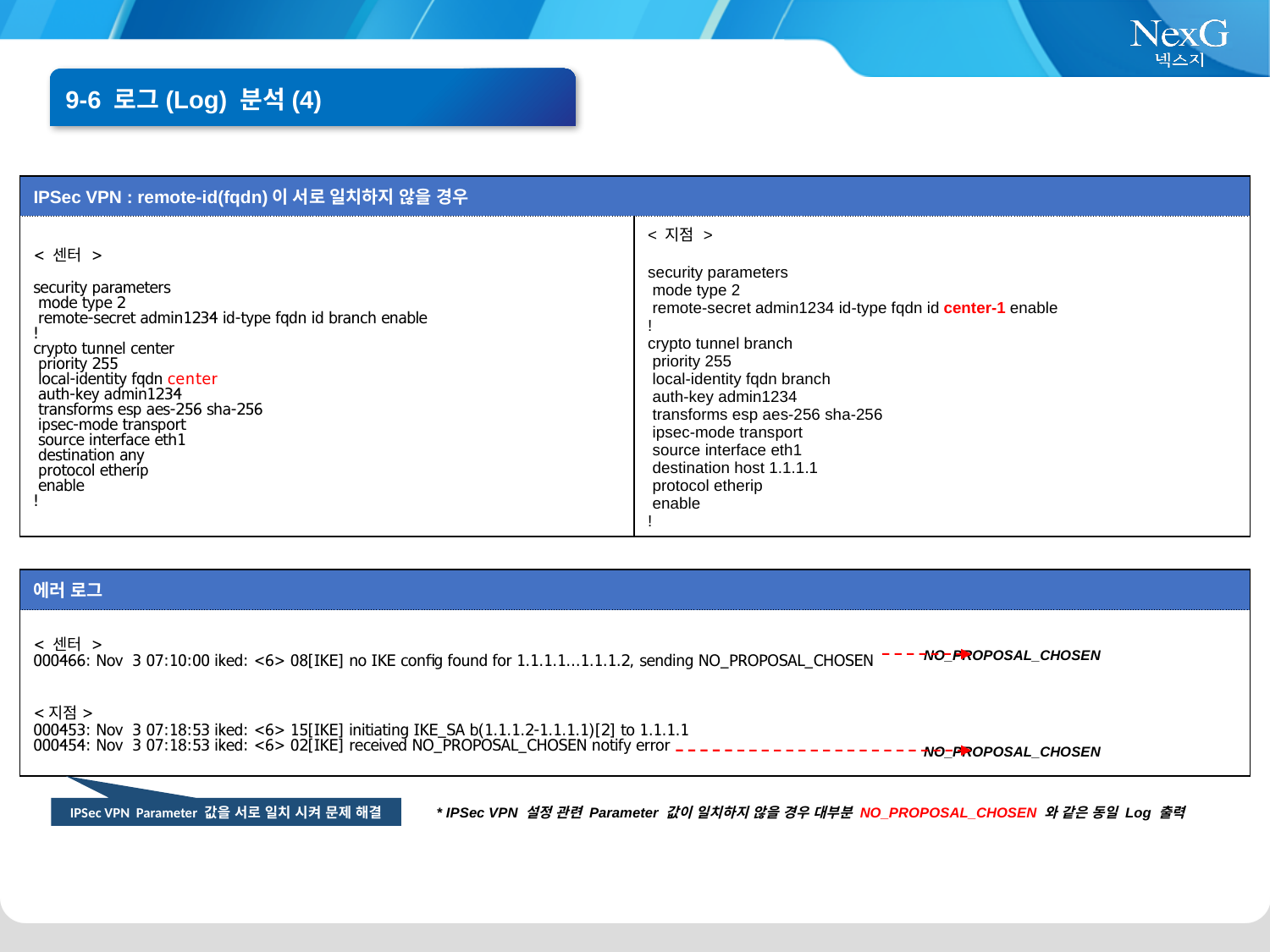

9-6 로그(Log) 분석(4)
| IPSec VPN : remote-id(fqdn)이 서로 일치하지 않을 경우 |  |
| --- | --- |
| < 센터 > security parameters mode type 2 remote-secret admin1234 id-type fqdn id branch enable ! crypto tunnel center priority 255 local-identity fqdn center auth-key admin1234 transforms esp aes-256 sha-256 ipsec-mode transport source interface eth1 destination any protocol etherip enable ! | < 지점 > security parameters mode type 2 remote-secret admin1234 id-type fqdn id center-1 enable ! crypto tunnel branch priority 255 local-identity fqdn branch auth-key admin1234 transforms esp aes-256 sha-256 ipsec-mode transport source interface eth1 destination host 1.1.1.1 protocol etherip enable ! |
| 에러 로그 |
| --- |
| < 센터 > 000466: Nov 3 07:10:00 iked: <6> 08[IKE] no IKE config found for 1.1.1.1...1.1.1.2, sending NO\_PROPOSAL\_CHOSEN <지점> 000453: Nov 3 07:18:53 iked: <6> 15[IKE] initiating IKE\_SA b(1.1.1.2-1.1.1.1)[2] to 1.1.1.1 000454: Nov 3 07:18:53 iked: <6> 02[IKE] received NO\_PROPOSAL\_CHOSEN notify error |
NO_PROPOSAL_CHOSEN

NO_PROPOSAL_CHOSEN

* IPSec VPN 설정 관련 Parameter 값이 일치하지 않을 경우 대부분 NO_PROPOSAL_CHOSEN 와 같은 동일 Log 출력
IPSec VPN  Parameter 값을 서로 일치 시켜 문제 해결